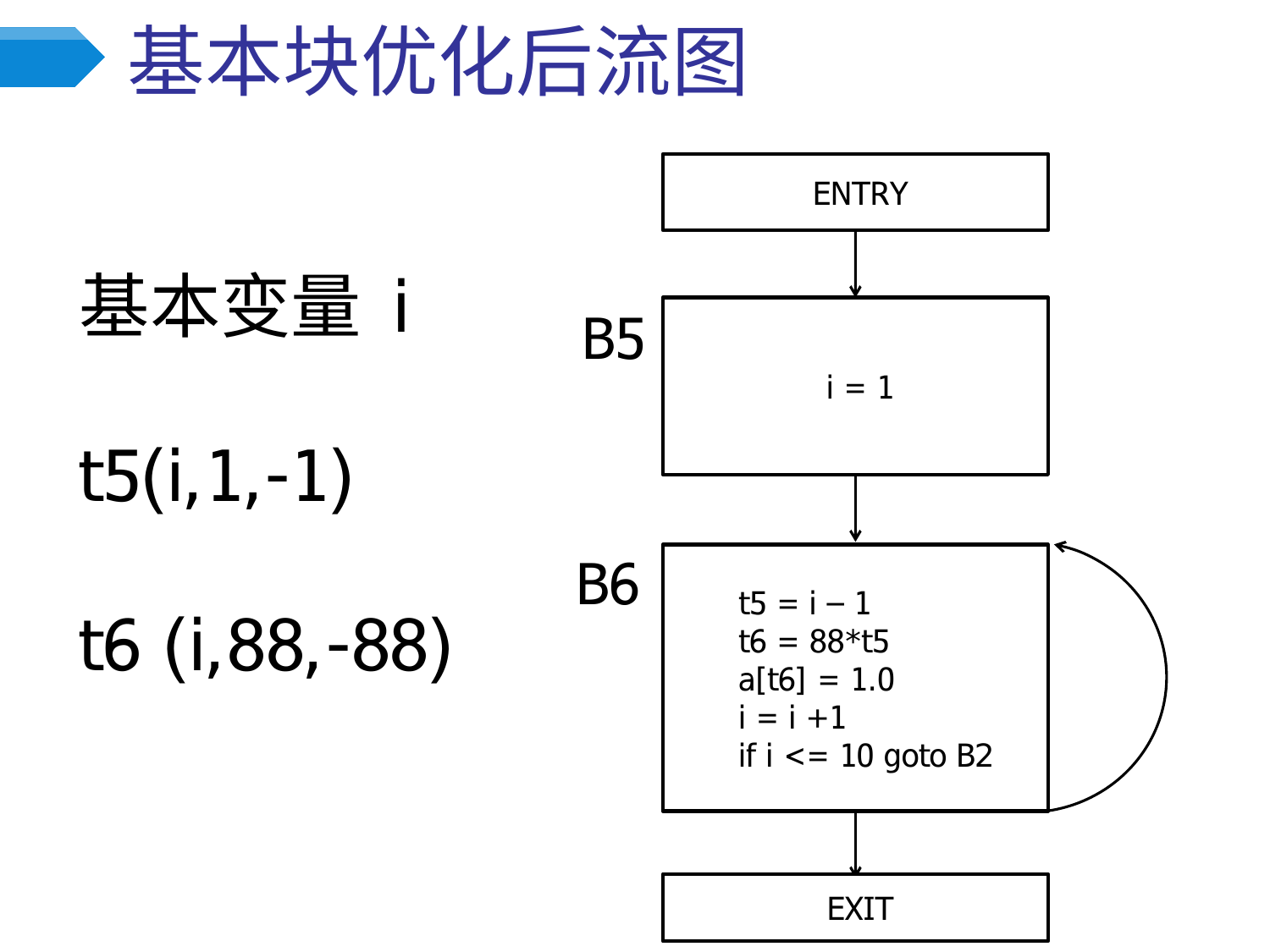

# 基本块优化后流图
 ENTRY
基本变量 i

t5(i,1,-1)

t6 (i,88,-88)
B5
 i = 1
B6

t5 = i – 1
t6 = 88*t5
a[t6] = 1.0
i = i +1
if i <= 10 goto B2
 EXIT